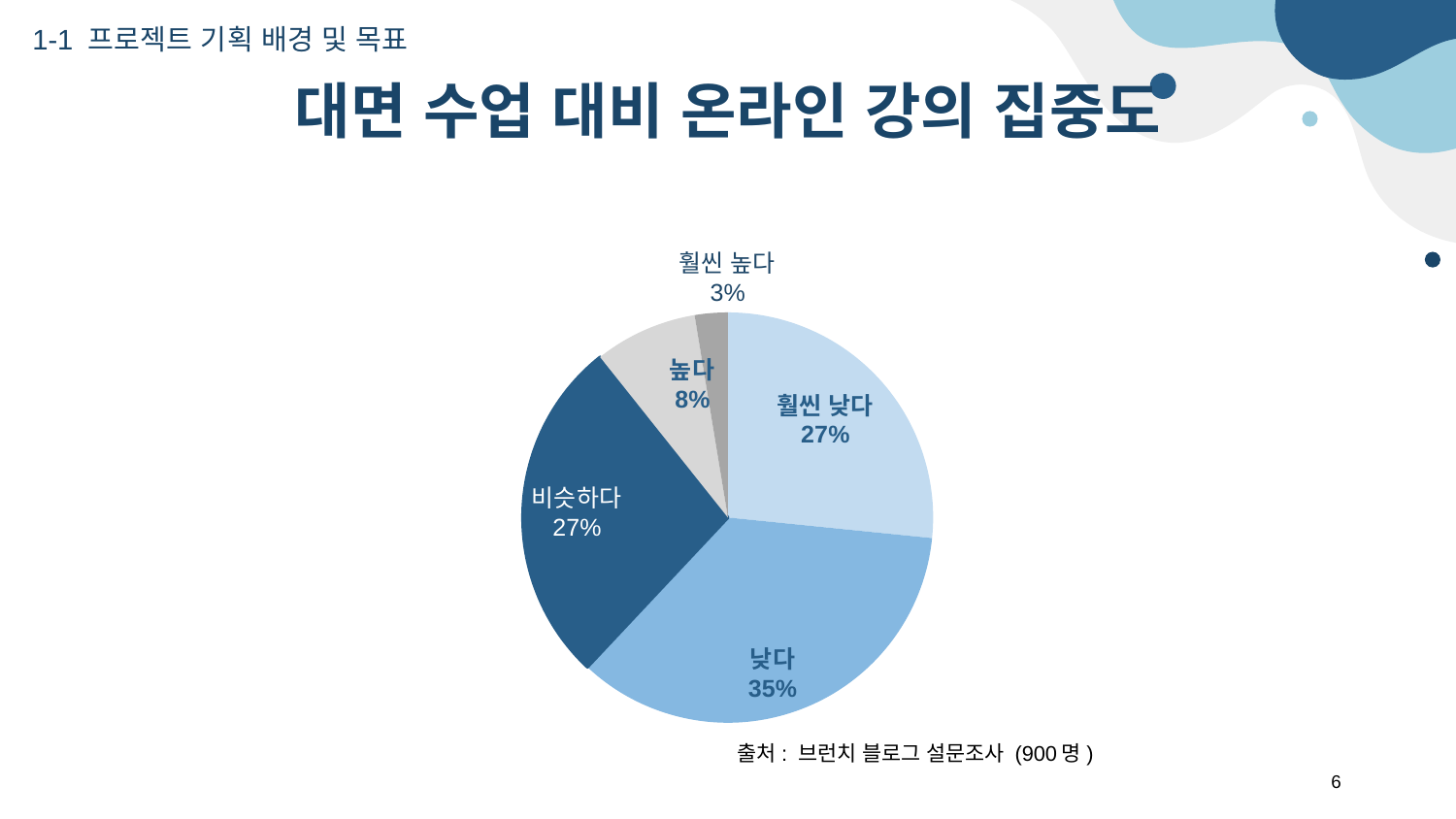

1-1 프로젝트 기획 배경 및 목표
# 대면 수업 대비 온라인 강의 집중도

### Chart

| Category | 응답 |
|---|---|
| 훨씬 낮다 | 26.6 |
| 낮다 | 35.4 |
| 비슷하다 | 27.3 |
| 높다 | 8.1 |
| 훨씬 높다 | 2.6000000000000085 |
출처: 브런치 블로그 설문조사 (900명)
6